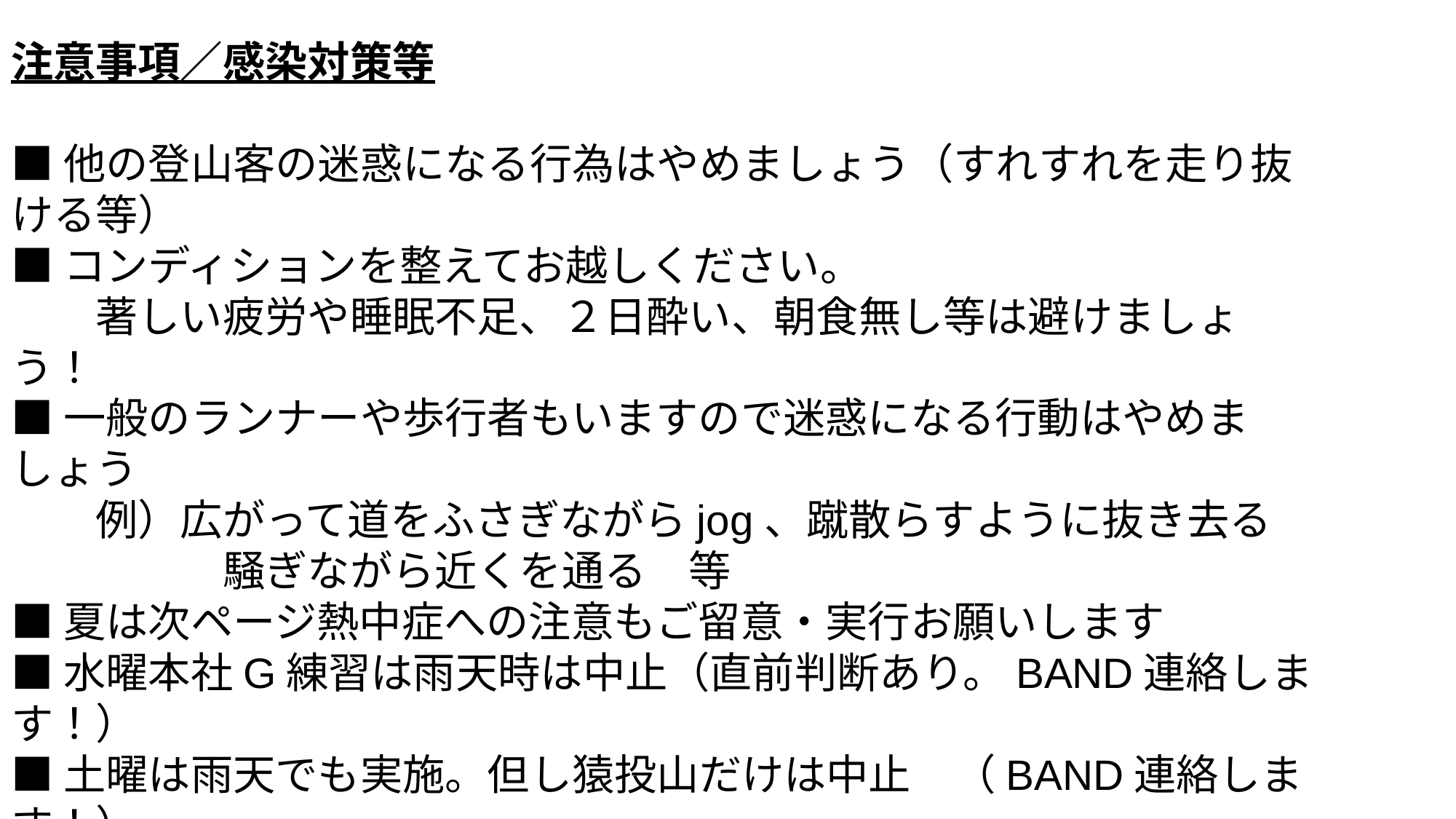

注意事項／感染対策等

■他の登山客の迷惑になる行為はやめましょう（すれすれを走り抜ける等）
■コンディションを整えてお越しください。
　　著しい疲労や睡眠不足、２日酔い、朝食無し等は避けましょう！
■一般のランナーや歩行者もいますので迷惑になる行動はやめましょう
　　例）広がって道をふさぎながらjog、蹴散らすように抜き去る
　　　　　騒ぎながら近くを通る　等
■夏は次ページ熱中症への注意もご留意・実行お願いします
■水曜本社G練習は雨天時は中止（直前判断あり。BAND連絡します！）
■土曜は雨天でも実施。但し猿投山だけは中止　（BAND連絡します！）
■雷や台風はすべて中止